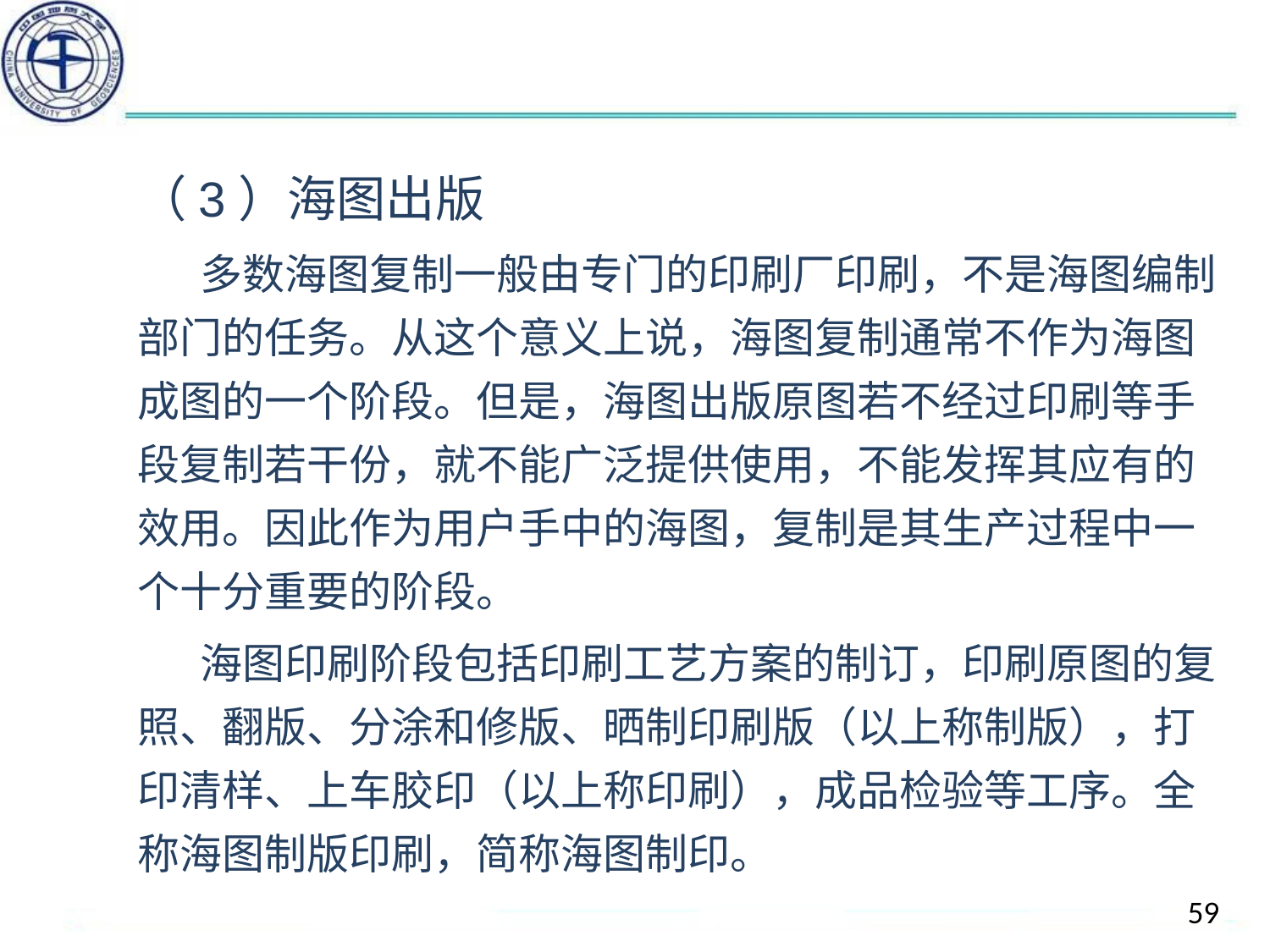

#
（3）海图出版
多数海图复制一般由专门的印刷厂印刷，不是海图编制部门的任务。从这个意义上说，海图复制通常不作为海图成图的一个阶段。但是，海图出版原图若不经过印刷等手段复制若干份，就不能广泛提供使用，不能发挥其应有的效用。因此作为用户手中的海图，复制是其生产过程中一个十分重要的阶段。
海图印刷阶段包括印刷工艺方案的制订，印刷原图的复照、翻版、分涂和修版、晒制印刷版（以上称制版），打印清样、上车胶印（以上称印刷），成品检验等工序。全称海图制版印刷，简称海图制印。
59